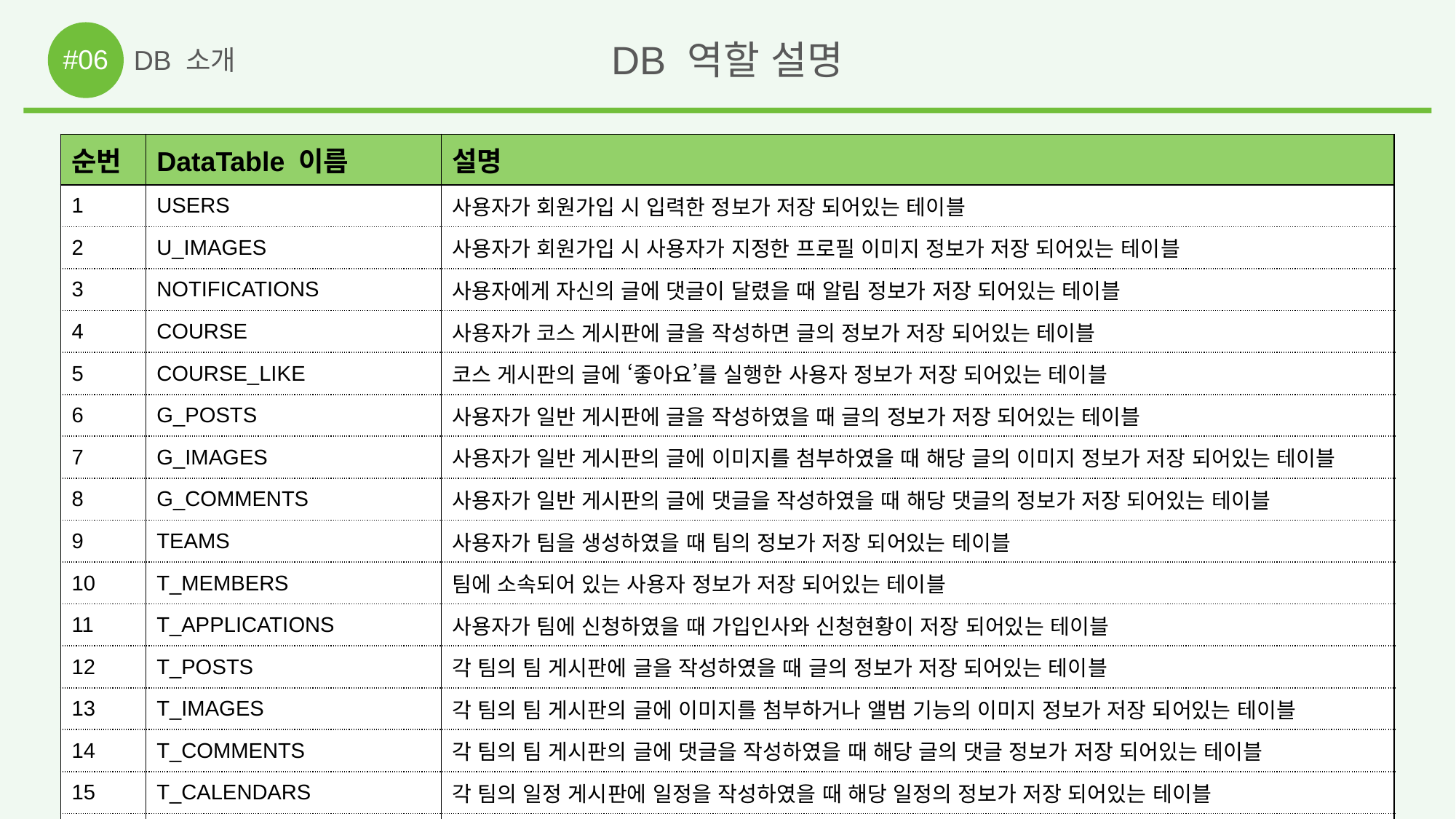

#06
DB 역할 설명
DB 소개

| 순번 | DataTable 이름 | 설명 |
| --- | --- | --- |
| 1 | USERS | 사용자가 회원가입 시 입력한 정보가 저장 되어있는 테이블 |
| 2 | U\_IMAGES | 사용자가 회원가입 시 사용자가 지정한 프로필 이미지 정보가 저장 되어있는 테이블 |
| 3 | NOTIFICATIONS | 사용자에게 자신의 글에 댓글이 달렸을 때 알림 정보가 저장 되어있는 테이블 |
| 4 | COURSE | 사용자가 코스 게시판에 글을 작성하면 글의 정보가 저장 되어있는 테이블 |
| 5 | COURSE\_LIKE | 코스 게시판의 글에 ‘좋아요’를 실행한 사용자 정보가 저장 되어있는 테이블 |
| 6 | G\_POSTS | 사용자가 일반 게시판에 글을 작성하였을 때 글의 정보가 저장 되어있는 테이블 |
| 7 | G\_IMAGES | 사용자가 일반 게시판의 글에 이미지를 첨부하였을 때 해당 글의 이미지 정보가 저장 되어있는 테이블 |
| 8 | G\_COMMENTS | 사용자가 일반 게시판의 글에 댓글을 작성하였을 때 해당 댓글의 정보가 저장 되어있는 테이블 |
| 9 | TEAMS | 사용자가 팀을 생성하였을 때 팀의 정보가 저장 되어있는 테이블 |
| 10 | T\_MEMBERS | 팀에 소속되어 있는 사용자 정보가 저장 되어있는 테이블 |
| 11 | T\_APPLICATIONS | 사용자가 팀에 신청하였을 때 가입인사와 신청현황이 저장 되어있는 테이블 |
| 12 | T\_POSTS | 각 팀의 팀 게시판에 글을 작성하였을 때 글의 정보가 저장 되어있는 테이블 |
| 13 | T\_IMAGES | 각 팀의 팀 게시판의 글에 이미지를 첨부하거나 앨범 기능의 이미지 정보가 저장 되어있는 테이블 |
| 14 | T\_COMMENTS | 각 팀의 팀 게시판의 글에 댓글을 작성하였을 때 해당 글의 댓글 정보가 저장 되어있는 테이블 |
| 15 | T\_CALENDARS | 각 팀의 일정 게시판에 일정을 작성하였을 때 해당 일정의 정보가 저장 되어있는 테이블 |
| 16 | T\_CALENDARS\_MEMBERS | 일정 게시판에 참여 신청을 한 사용자 정보가 저장 되어있는 테이블 |
| 17 | PARKS | 팀을 생성할 때 선택되는 주요 활동 지역의 공원 위치 정보가 저장 되어있는 테이블 |